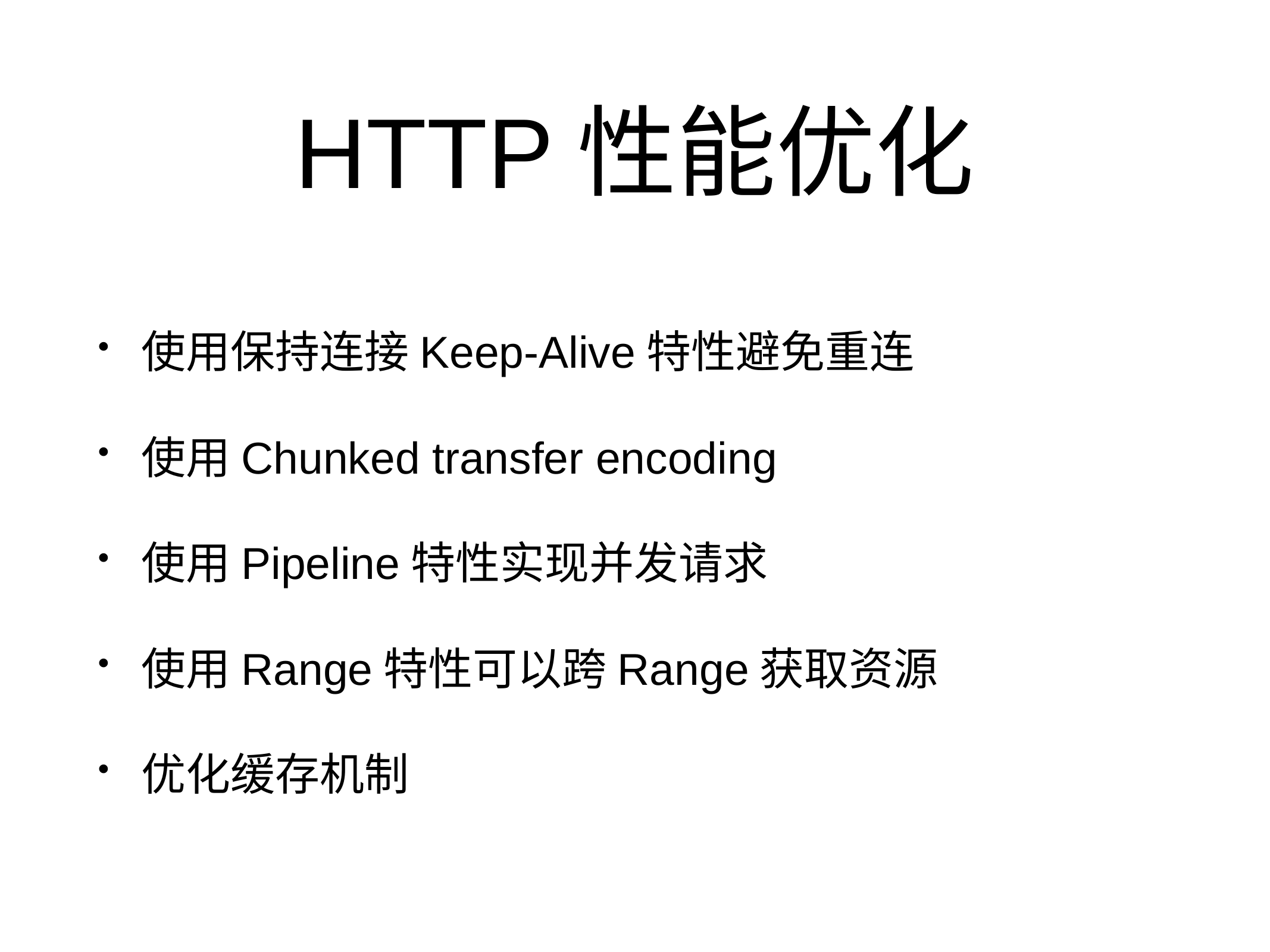

# HTTP性能优化
使用保持连接Keep-Alive特性避免重连
使用Chunked transfer encoding
使用Pipeline特性实现并发请求
使用Range特性可以跨Range获取资源
优化缓存机制